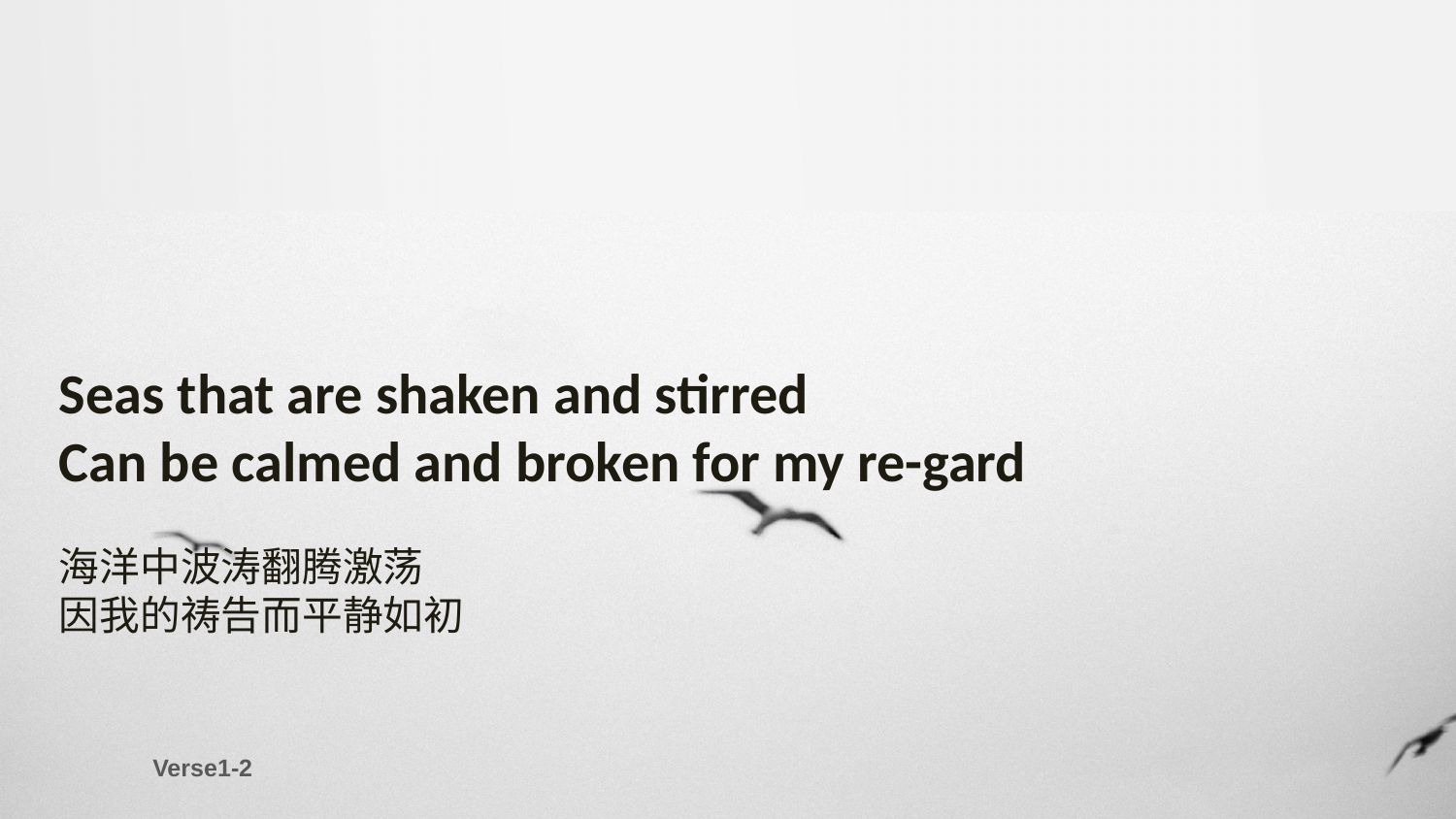

Seas that are shaken and stirred
Can be calmed and broken for my re-gard

海洋中波涛翻腾激荡
因我的祷告而平静如初
Verse1-2